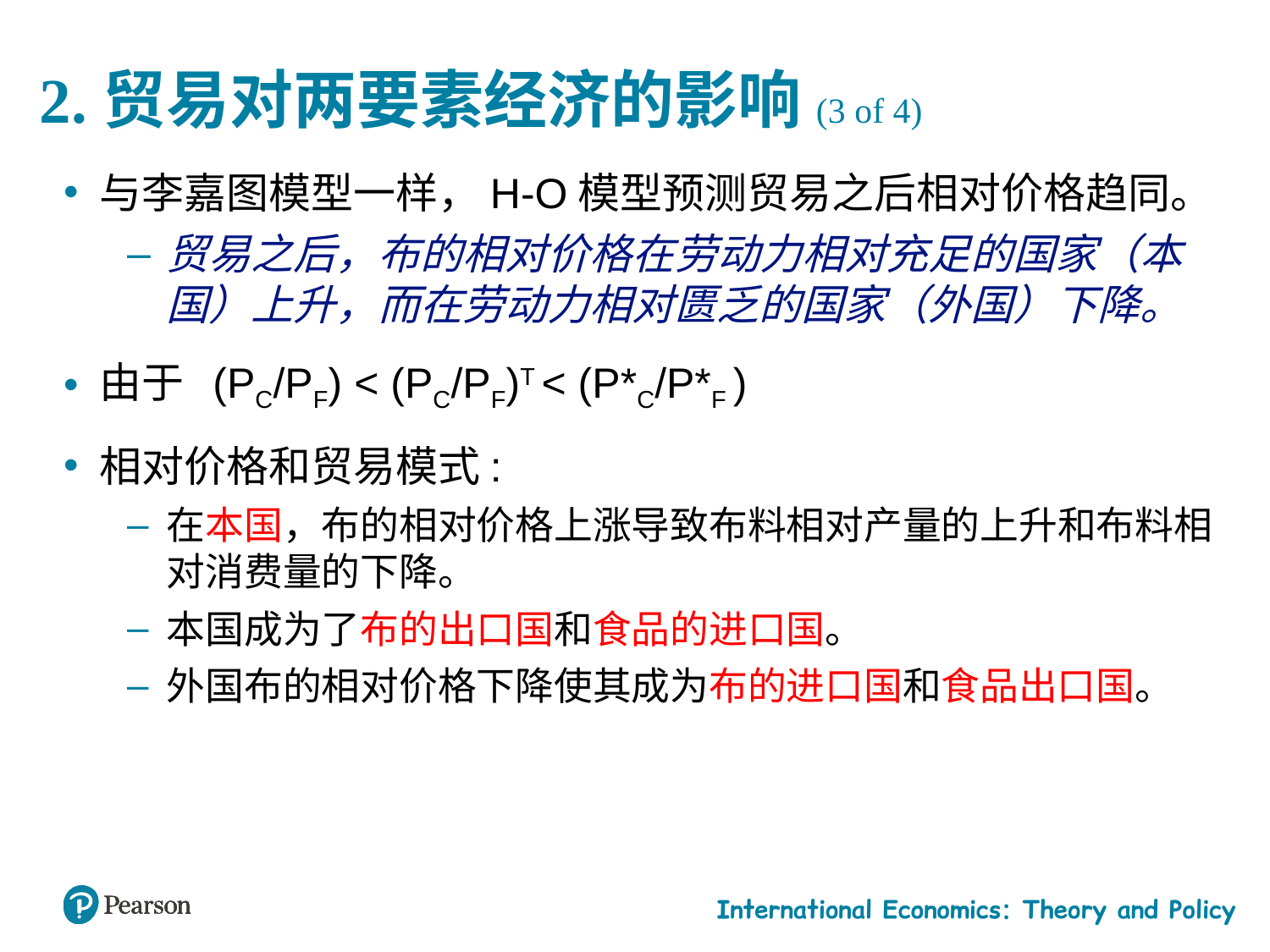

# 2.贸易对两要素经济的影响(3 of 4)
与李嘉图模型一样，H-O模型预测贸易之后相对价格趋同。
贸易之后，布的相对价格在劳动力相对充足的国家（本国）上升，而在劳动力相对匮乏的国家（外国）下降。
由于  (PC/PF) < (PC/PF)T < (P*C/P*F )
相对价格和贸易模式:
在本国，布的相对价格上涨导致布料相对产量的上升和布料相对消费量的下降。
本国成为了布的出口国和食品的进口国。
外国布的相对价格下降使其成为布的进口国和食品出口国。